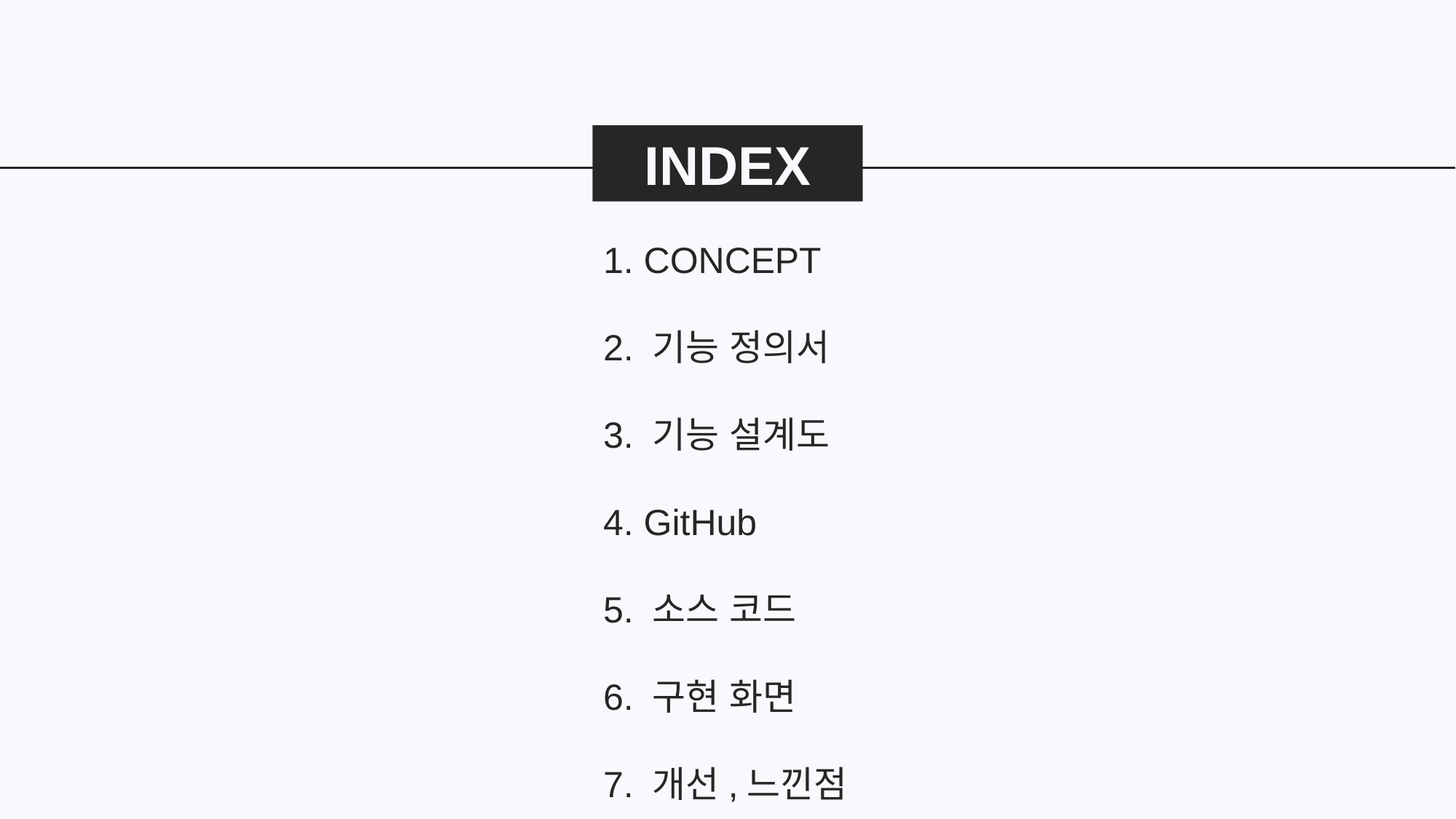

INDEX
1. CONCEPT
2. 기능 정의서
3. 기능 설계도
4. GitHub
5. 소스 코드
6. 구현 화면
7. 개선,느낀점